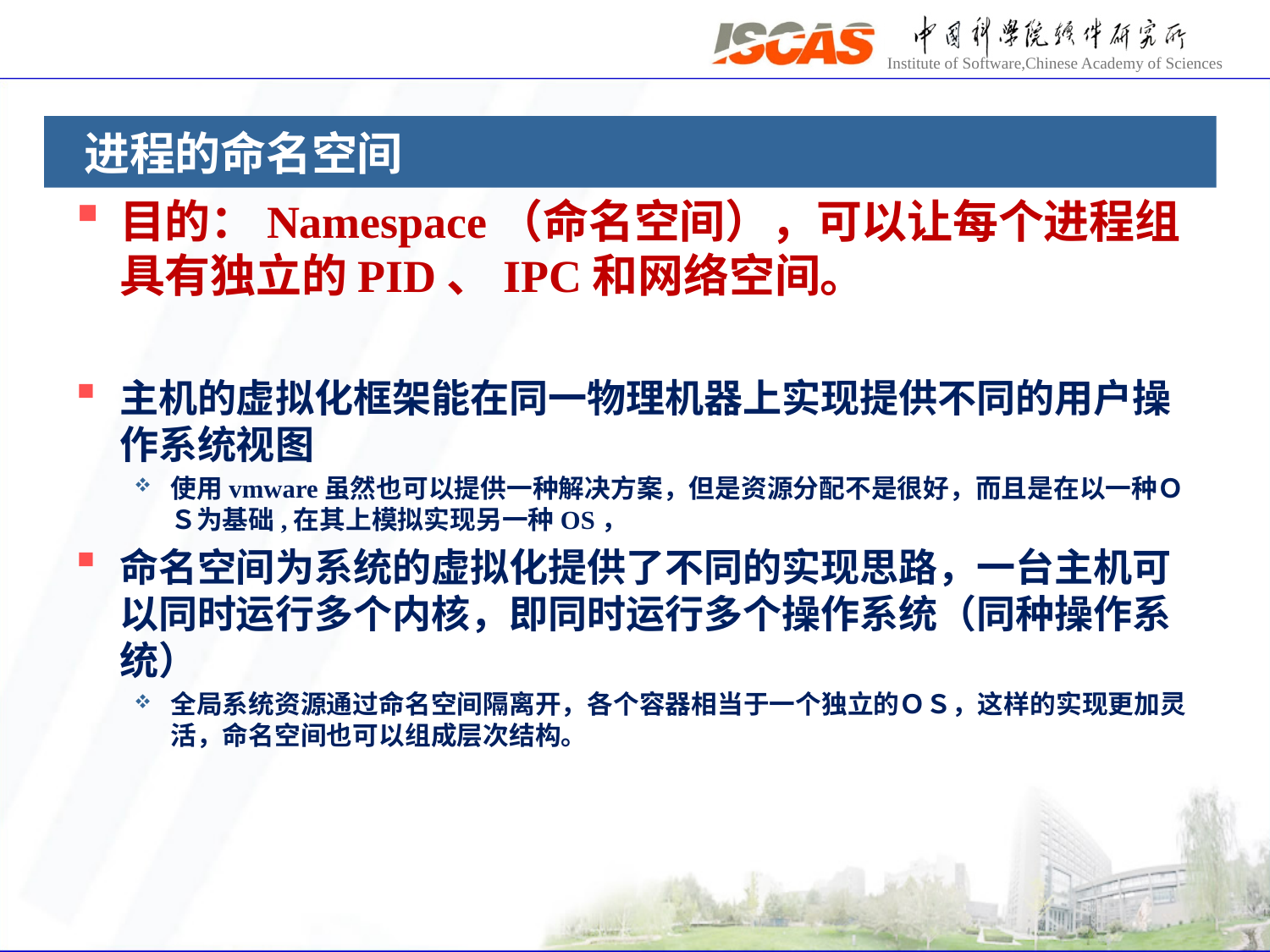

# 进程的命名空间
目的：Namespace（命名空间），可以让每个进程组具有独立的PID、IPC和网络空间。

主机的虚拟化框架能在同一物理机器上实现提供不同的用户操作系统视图
使用vmware虽然也可以提供一种解决方案，但是资源分配不是很好，而且是在以一种ＯＳ为基础,在其上模拟实现另一种OS，
命名空间为系统的虚拟化提供了不同的实现思路，一台主机可以同时运行多个内核，即同时运行多个操作系统（同种操作系 统）
全局系统资源通过命名空间隔离开，各个容器相当于一个独立的ＯＳ，这样的实现更加灵活，命名空间也可以组成层次结构。